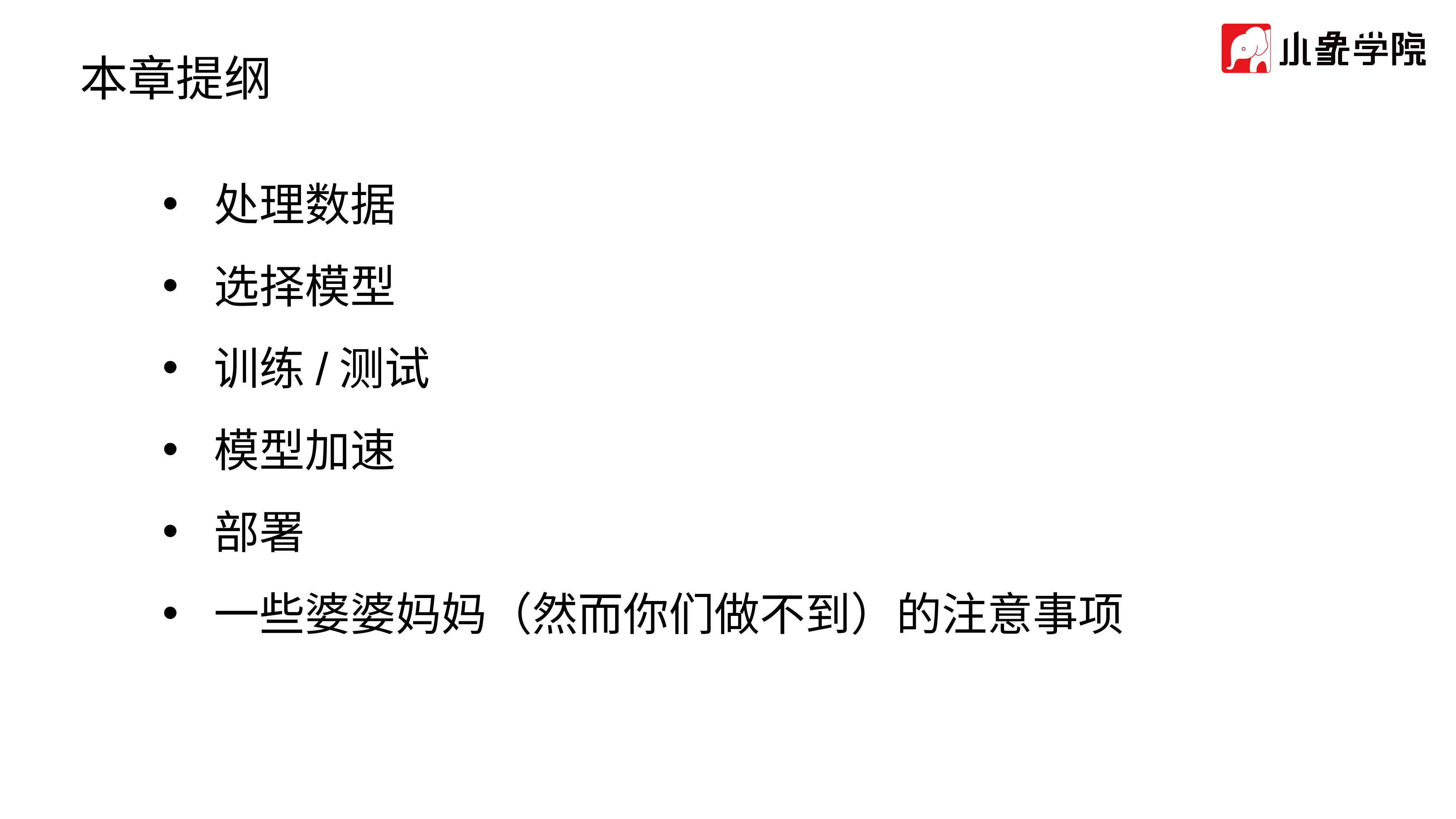

本章提纲
处理数据
选择模型
训练/测试
模型加速
部署
一些婆婆妈妈（然而你们做不到）的注意事项